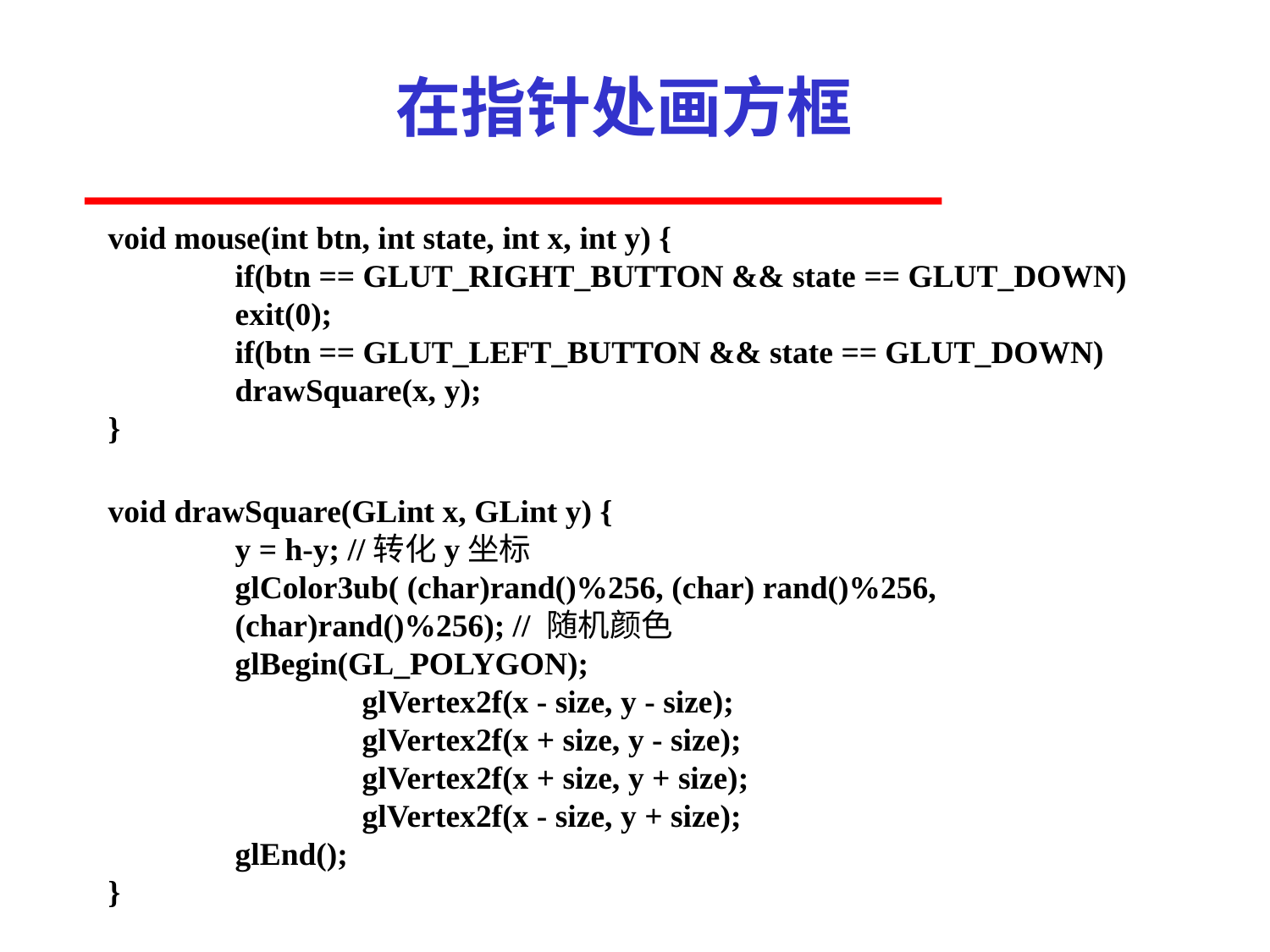

# 在指针处画方框
void mouse(int btn, int state, int x, int y) {
	if(btn == GLUT_RIGHT_BUTTON && state == GLUT_DOWN) 	exit(0);
	if(btn == GLUT_LEFT_BUTTON && state == GLUT_DOWN)
	drawSquare(x, y);
}
void drawSquare(GLint x, GLint y) {
	y = h-y; //转化y坐标
	glColor3ub( (char)rand()%256, (char) rand()%256,
	(char)rand()%256); // 随机颜色
	glBegin(GL_POLYGON);
		glVertex2f(x - size, y - size);
		glVertex2f(x + size, y - size);
		glVertex2f(x + size, y + size);
		glVertex2f(x - size, y + size);
	glEnd();
}
47